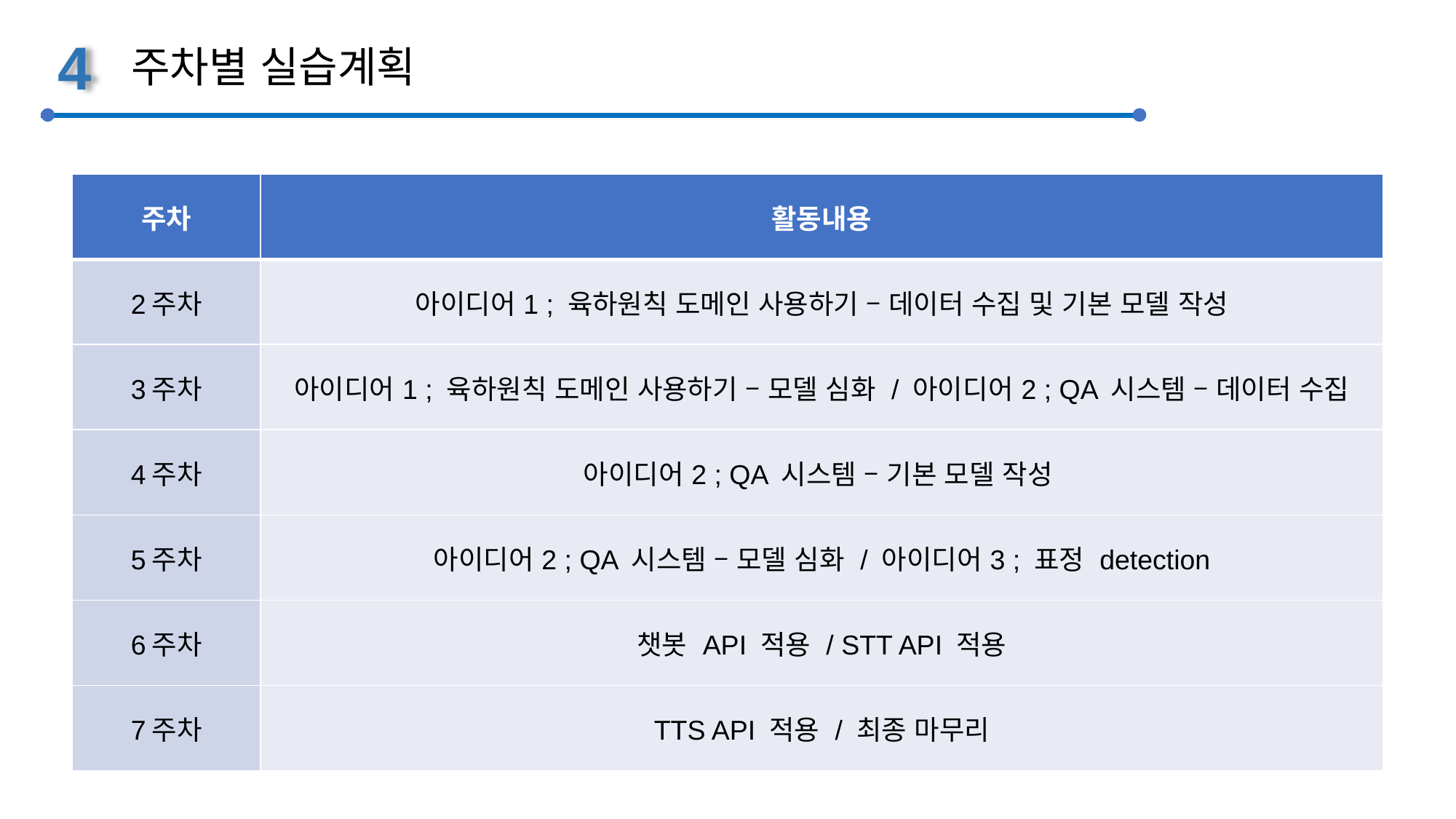

4
주차별 실습계획

| 주차 | 활동내용 |
| --- | --- |
| 2주차 | 아이디어1 ; 육하원칙 도메인 사용하기 – 데이터 수집 및 기본 모델 작성 |
| 3주차 | 아이디어1 ; 육하원칙 도메인 사용하기 – 모델 심화 / 아이디어2 ; QA 시스템 – 데이터 수집 |
| 4주차 | 아이디어2 ; QA 시스템 – 기본 모델 작성 |
| 5주차 | 아이디어2 ; QA 시스템 – 모델 심화 / 아이디어3 ; 표정 detection |
| 6주차 | 챗봇 API 적용 / STT API 적용 |
| 7주차 | TTS API 적용 / 최종 마무리 |